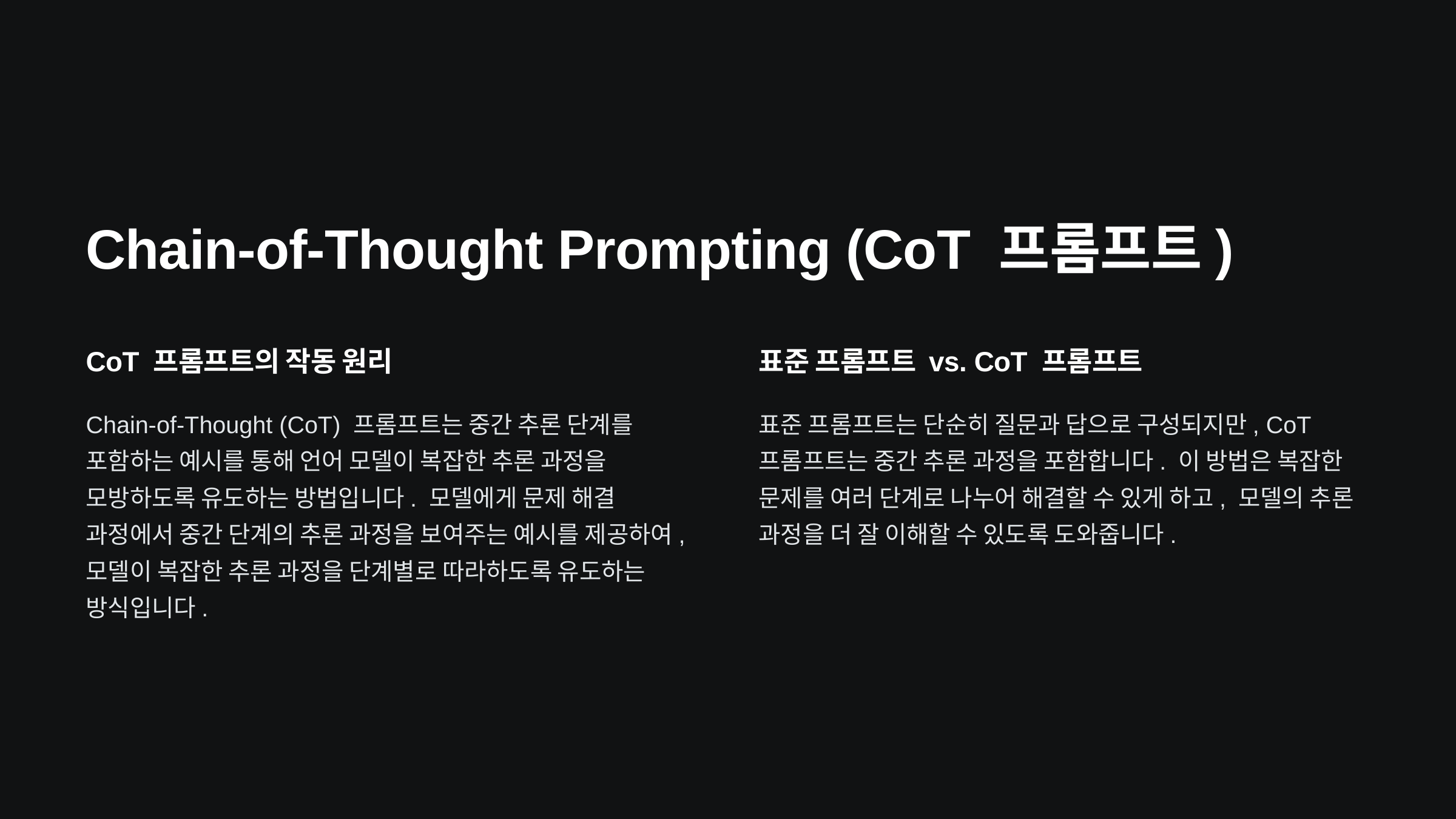

Chain-of-Thought Prompting (CoT 프롬프트)
CoT 프롬프트의 작동 원리
표준 프롬프트 vs. CoT 프롬프트
Chain-of-Thought (CoT) 프롬프트는 중간 추론 단계를 포함하는 예시를 통해 언어 모델이 복잡한 추론 과정을 모방하도록 유도하는 방법입니다. 모델에게 문제 해결 과정에서 중간 단계의 추론 과정을 보여주는 예시를 제공하여, 모델이 복잡한 추론 과정을 단계별로 따라하도록 유도하는 방식입니다.
표준 프롬프트는 단순히 질문과 답으로 구성되지만, CoT 프롬프트는 중간 추론 과정을 포함합니다. 이 방법은 복잡한 문제를 여러 단계로 나누어 해결할 수 있게 하고, 모델의 추론 과정을 더 잘 이해할 수 있도록 도와줍니다.